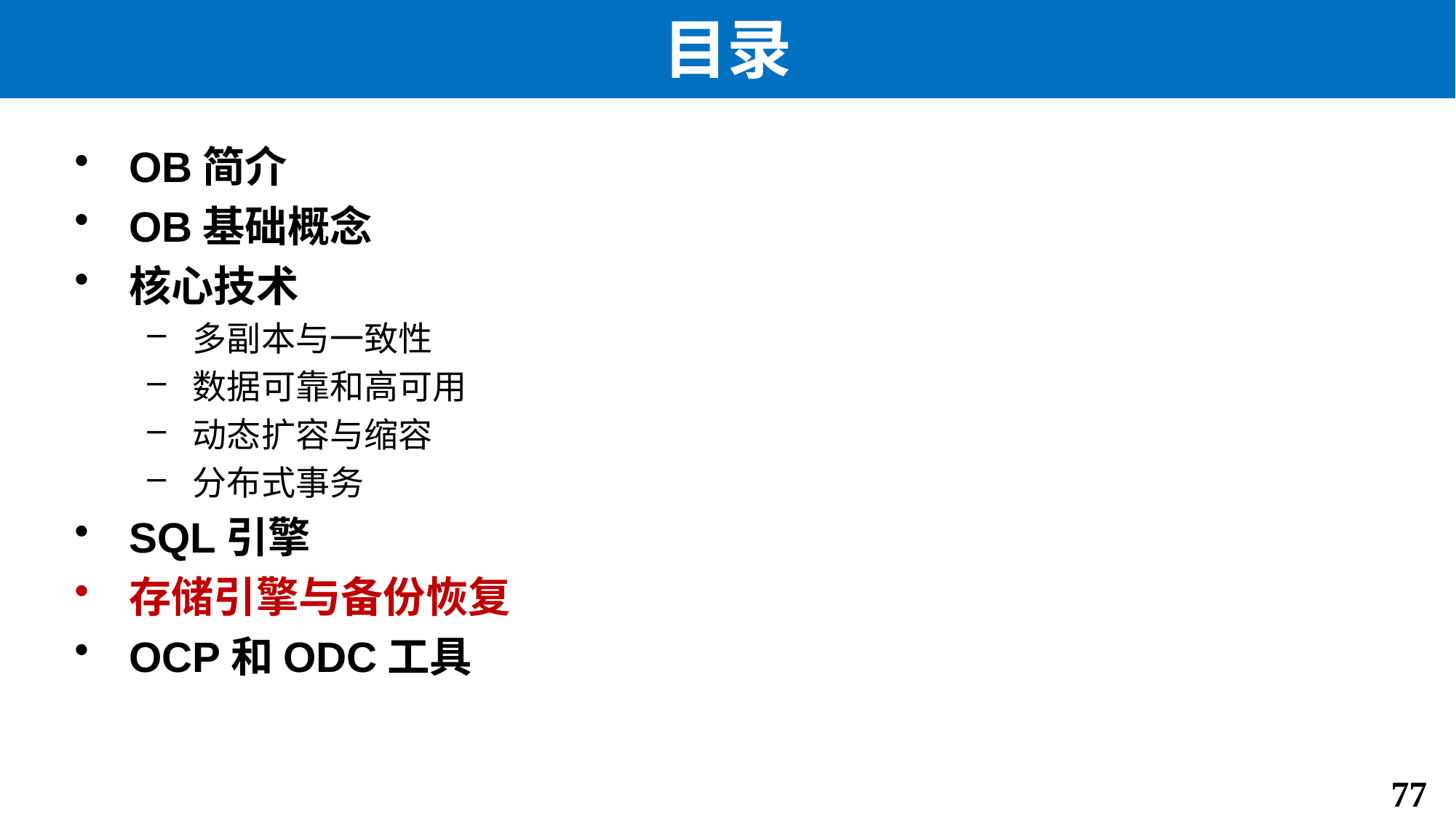

# 目录
OB简介
OB基础概念
核心技术
多副本与一致性
数据可靠和高可用
动态扩容与缩容
分布式事务
SQL引擎
存储引擎与备份恢复
OCP和ODC工具